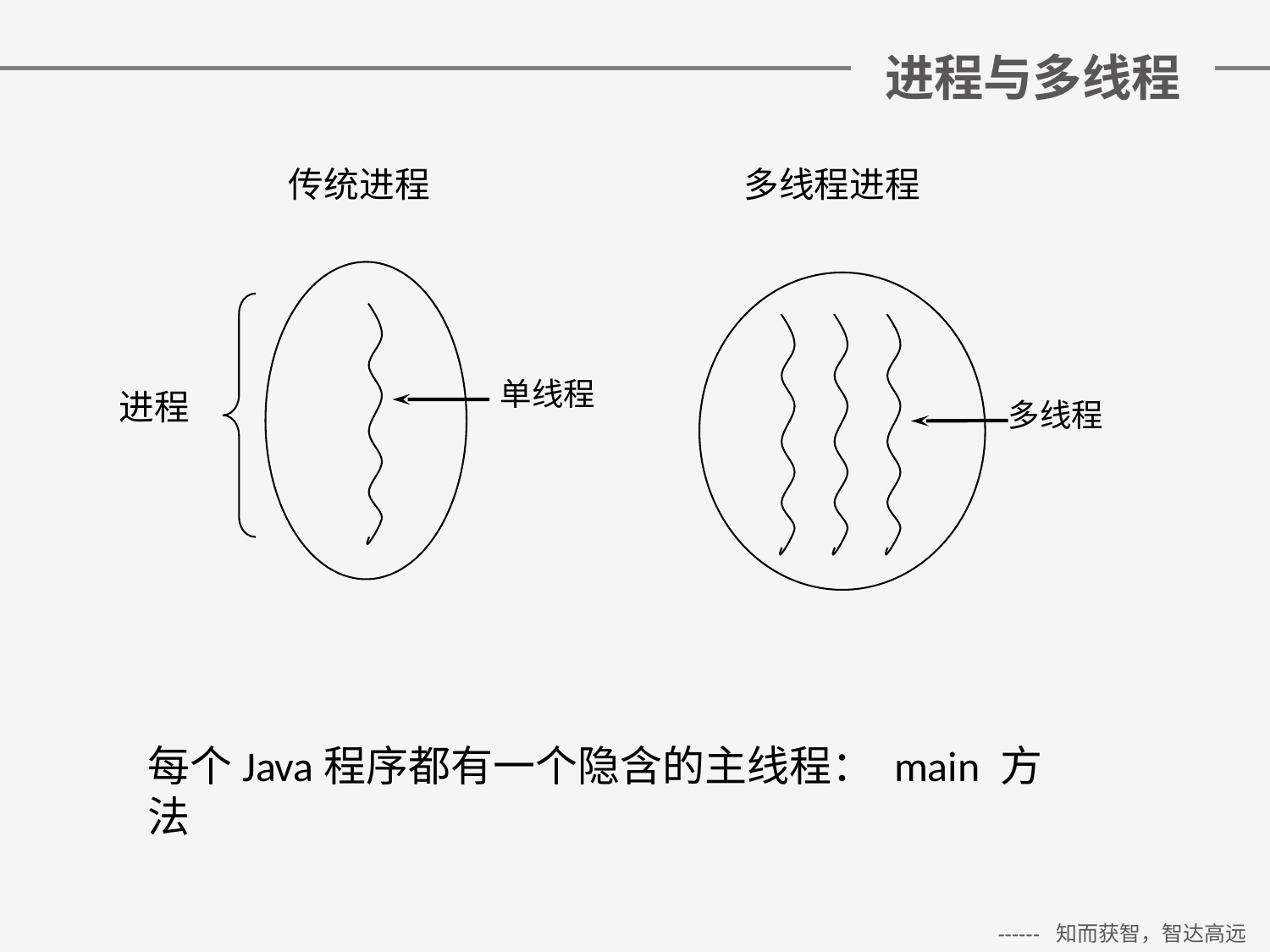

# 进程与多线程
传统进程

进程
多线程进程

单线程

多线程

每个Java程序都有一个隐含的主线程： main 方法